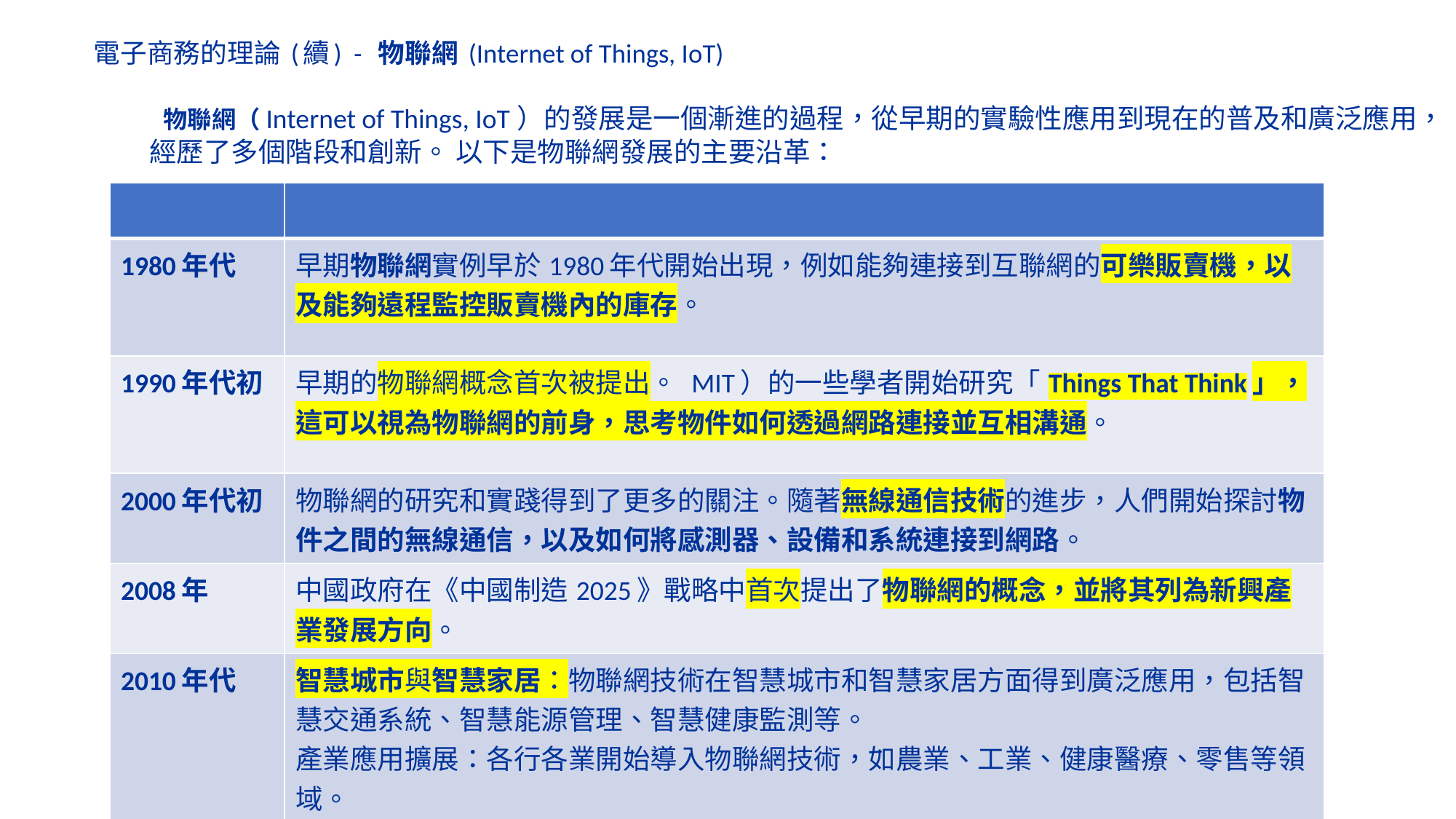

# 電子商務的理論 (續)  -  物聯網 (Internet of Things, IoT)
 物聯網（Internet of Things, IoT）的發展是一個漸進的過程，從早期的實驗性應用到現在的普及和廣泛應用，
經歷了多個階段和創新。 以下是物聯網發展的主要沿革：
|  |  |
| --- | --- |
| 1980年代 | 早期物聯網實例早於1980年代開始出現，例如能夠連接到互聯網的可樂販賣機，以及能夠遠程監控販賣機內的庫存。 |
| 1990年代初 | 早期的物聯網概念首次被提出。 MIT）的一些學者開始研究「Things That Think」，這可以視為物聯網的前身，思考物件如何透過網路連接並互相溝通。 |
| 2000年代初 | 物聯網的研究和實踐得到了更多的關注。隨著無線通信技術的進步，人們開始探討物件之間的無線通信，以及如何將感測器、設備和系統連接到網路。 |
| 2008年 | 中國政府在《中國制造2025》戰略中首次提出了物聯網的概念，並將其列為新興產業發展方向。 |
| 2010年代 | 智慧城市與智慧家居：物聯網技術在智慧城市和智慧家居方面得到廣泛應用，包括智慧交通系統、智慧能源管理、智慧健康監測等。 產業應用擴展：各行各業開始導入物聯網技術，如農業、工業、健康醫療、零售等領域。 |